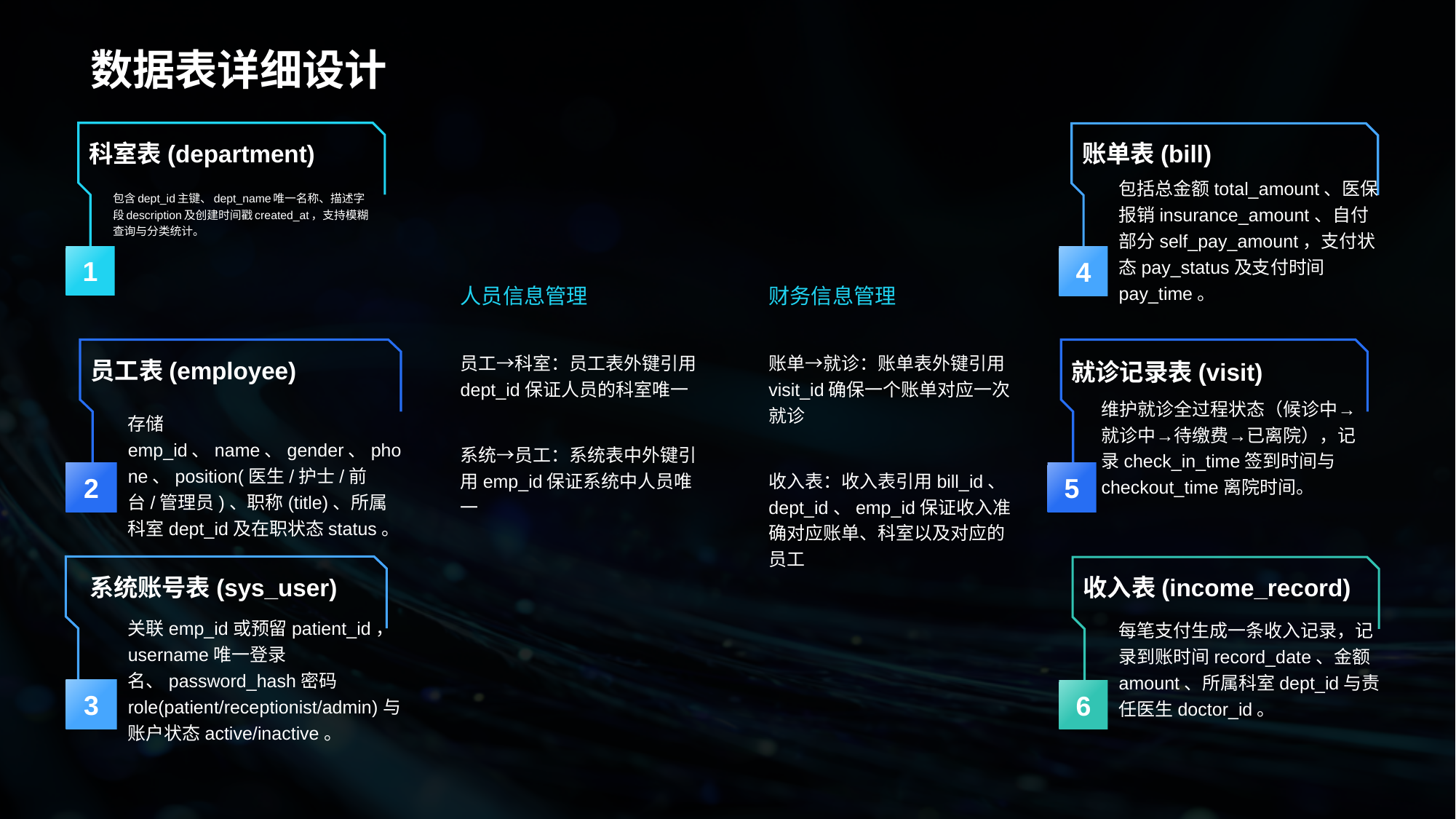

# 数据表详细设计
科室表(department)

包含dept_id主键、dept_name唯一名称、描述字段description及创建时间戳created_at，支持模糊查询与分类统计。
1
账单表(bill)

包括总金额total_amount、医保报销insurance_amount、自付部分self_pay_amount，支付状态pay_status及支付时间pay_time。
4
人员信息管理

员工→科室：员工表外键引用dept_id保证人员的科室唯一

系统→员工：系统表中外键引用emp_id保证系统中人员唯一

财务信息管理

账单→就诊：账单表外键引用visit_id确保一个账单对应一次就诊

收入表：收入表引用bill_id、dept_id、emp_id保证收入准确对应账单、科室以及对应的员工

就诊记录表(visit)
维护就诊全过程状态（候诊中→就诊中→待缴费→已离院），记录check_in_time签到时间与checkout_time离院时间。
5
员工表(employee)

存储emp_id、name、gender、phone、position(医生/护士/前台/管理员)、职称(title)、所属科室dept_id及在职状态status。
2
系统账号表(sys_user)

关联emp_id或预留patient_id，username唯一登录名、password_hash密码role(patient/receptionist/admin)与账户状态active/inactive。
3
收入表(income_record)

每笔支付生成一条收入记录，记录到账时间record_date、金额amount、所属科室dept_id与责任医生doctor_id。
6